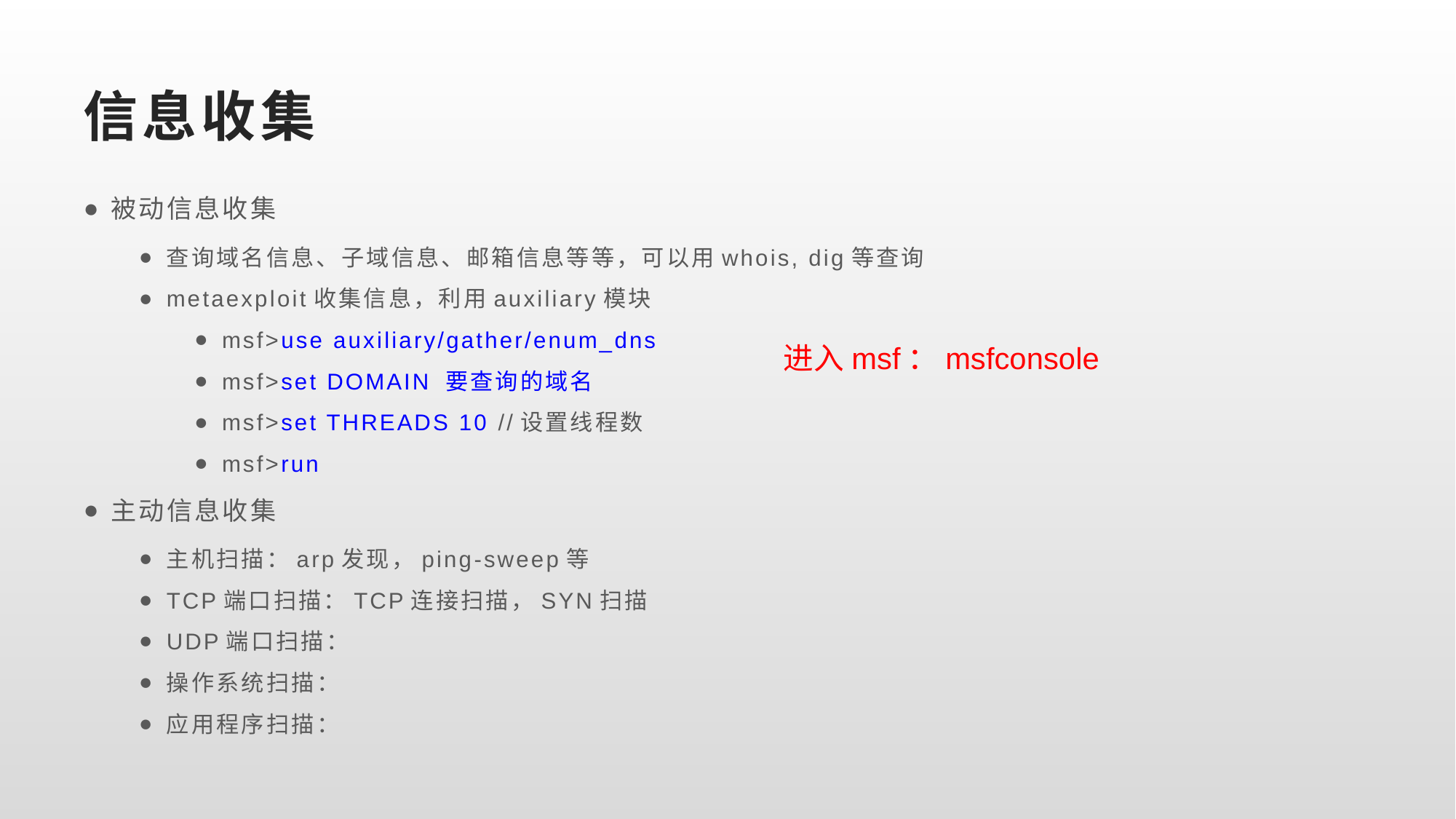

# 信息收集
被动信息收集
查询域名信息、子域信息、邮箱信息等等，可以用whois, dig等查询
metaexploit收集信息，利用auxiliary模块
msf>use auxiliary/gather/enum_dns
msf>set DOMAIN 要查询的域名
msf>set THREADS 10 //设置线程数
msf>run
主动信息收集
主机扫描：arp发现，ping-sweep等
TCP端口扫描：TCP连接扫描，SYN扫描
UDP端口扫描：
操作系统扫描：
应用程序扫描：

进入msf：msfconsole